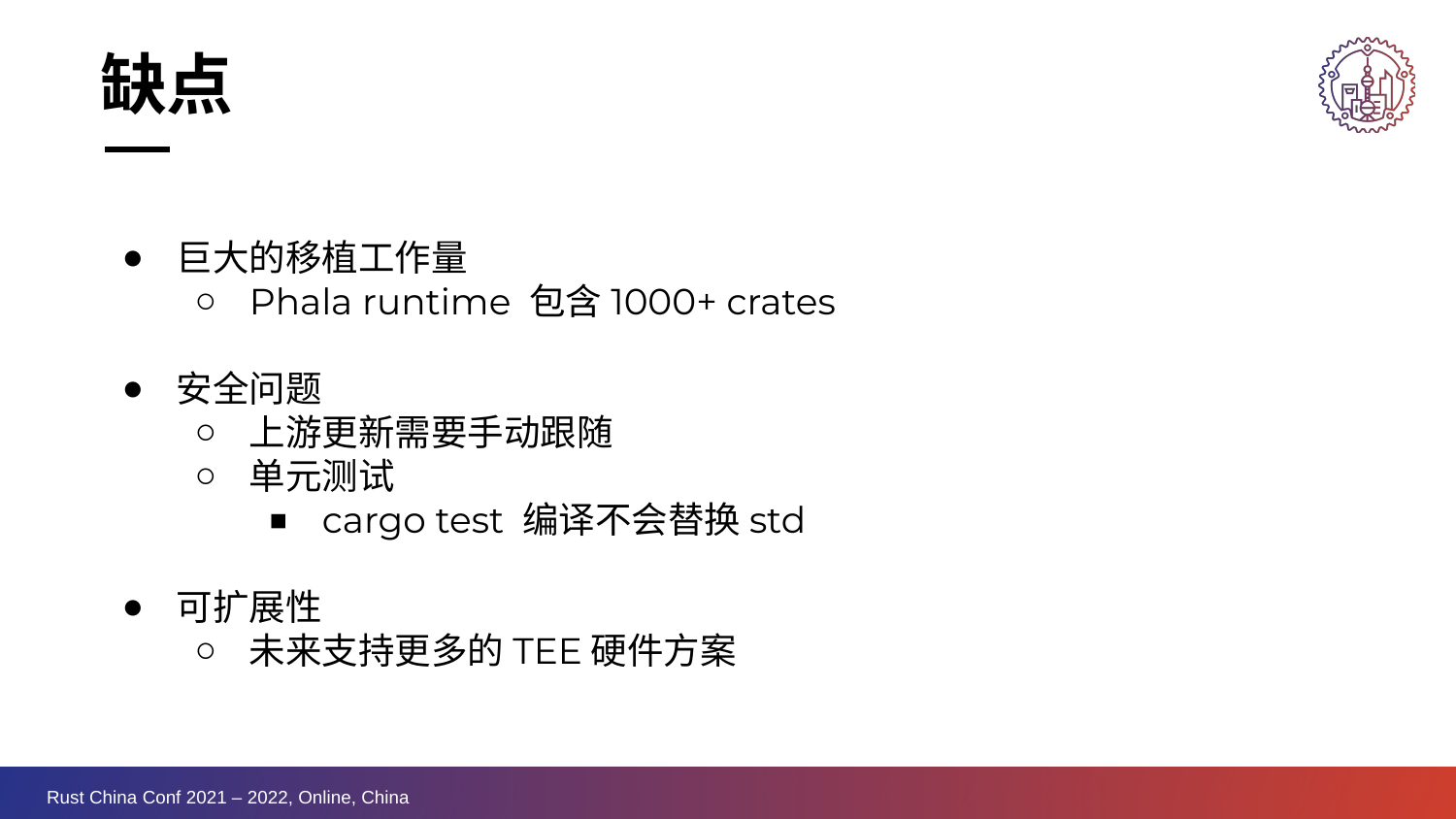

缺点
巨大的移植工作量
Phala runtime 包含1000+ crates

安全问题
上游更新需要手动跟随
单元测试
cargo test 编译不会替换std

可扩展性
未来支持更多的TEE硬件方案